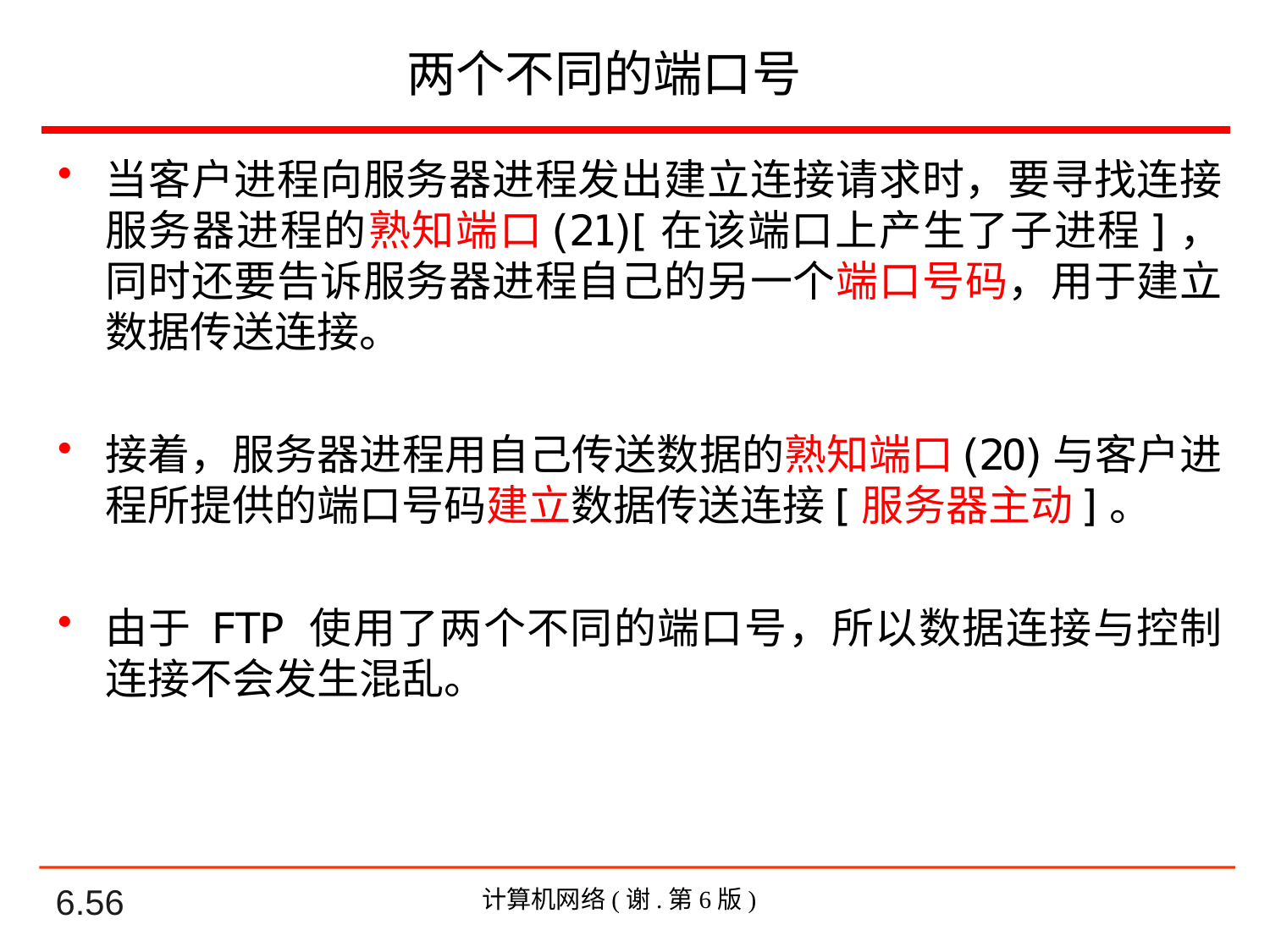

# 两个不同的端口号
当客户进程向服务器进程发出建立连接请求时，要寻找连接服务器进程的熟知端口(21)[在该端口上产生了子进程]，同时还要告诉服务器进程自己的另一个端口号码，用于建立数据传送连接。

接着，服务器进程用自己传送数据的熟知端口(20)与客户进程所提供的端口号码建立数据传送连接[服务器主动]。

由于 FTP 使用了两个不同的端口号，所以数据连接与控制连接不会发生混乱。